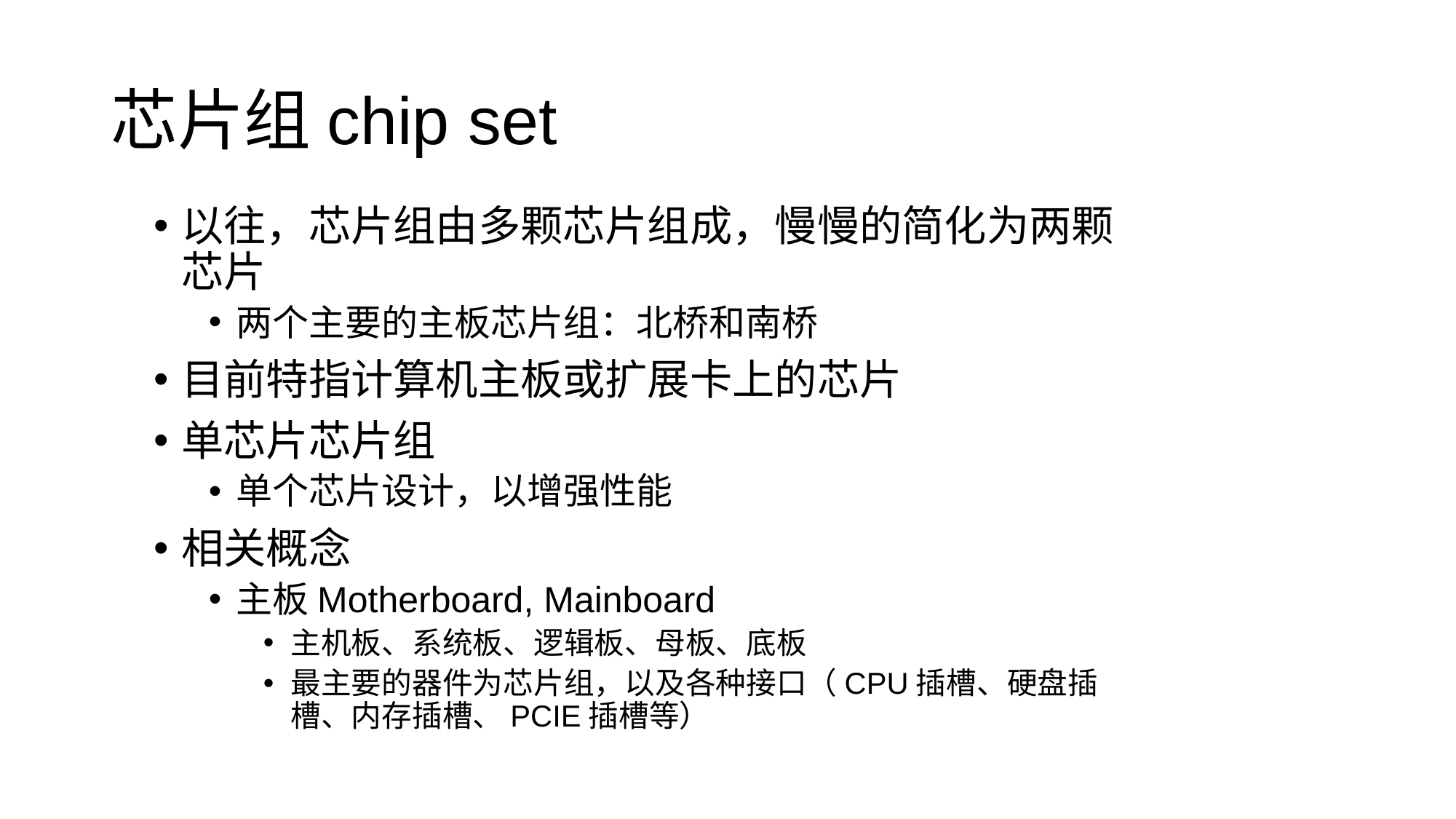

# 芯片组chip set
以往，芯片组由多颗芯片组成，慢慢的简化为两颗芯片
两个主要的主板芯片组：北桥和南桥
目前特指计算机主板或扩展卡上的芯片
单芯片芯片组
单个芯片设计，以增强性能
相关概念
主板Motherboard, Mainboard
主机板、系统板、逻辑板、母板、底板
最主要的器件为芯片组，以及各种接口（CPU插槽、硬盘插槽、内存插槽、PCIE插槽等）